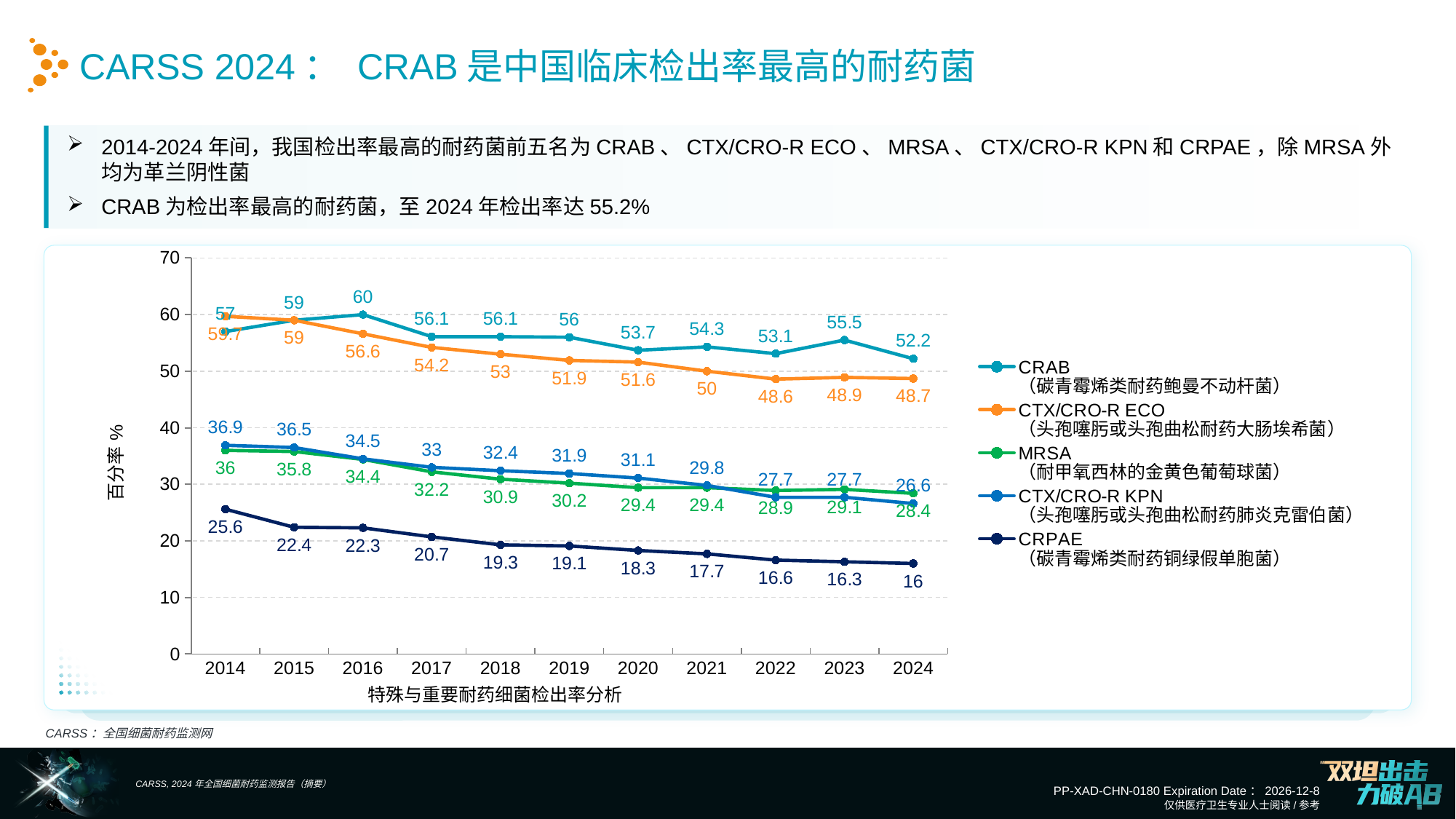

CARSS 2024： CRAB是中国临床检出率最高的耐药菌

2014-2024年间，我国检出率最高的耐药菌前五名为CRAB、CTX/CRO-R ECO、MRSA、CTX/CRO-R KPN和CRPAE，除MRSA外均为革兰阴性菌
CRAB为检出率最高的耐药菌，至2024年检出率达55.2%

### Chart

| Category | CRAB
（碳青霉烯类耐药鲍曼不动杆菌） | CTX/CRO-R ECO
（头孢噻肟或头孢曲松耐药大肠埃希菌） | MRSA
（耐甲氧西林的金黄色葡萄球菌） | CTX/CRO-R KPN
（头孢噻肟或头孢曲松耐药肺炎克雷伯菌） | CRPAE
（碳青霉烯类耐药铜绿假单胞菌） |
|---|---|---|---|---|---|
| 2014 | 57.0 | 59.7 | 36.0 | 36.9 | 25.6 |
| 2015 | 59.0 | 59.0 | 35.8 | 36.5 | 22.4 |
| 2016 | 60.0 | 56.6 | 34.4 | 34.5 | 22.3 |
| 2017 | 56.1 | 54.2 | 32.2 | 33.0 | 20.7 |
| 2018 | 56.1 | 53.0 | 30.9 | 32.4 | 19.3 |
| 2019 | 56.0 | 51.9 | 30.2 | 31.9 | 19.1 |
| 2020 | 53.7 | 51.6 | 29.4 | 31.1 | 18.3 |
| 2021 | 54.3 | 50.0 | 29.4 | 29.8 | 17.7 |
| 2022 | 53.1 | 48.6 | 28.9 | 27.7 | 16.6 |
| 2023 | 55.5 | 48.9 | 29.1 | 27.7 | 16.3 |
| 2024 | 52.2 | 48.7 | 28.4 | 26.6 | 16.0 |

特殊与重要耐药细菌检出率分析
CARSS：全国细菌耐药监测网
CARSS, 2024年全国细菌耐药监测报告（摘要）